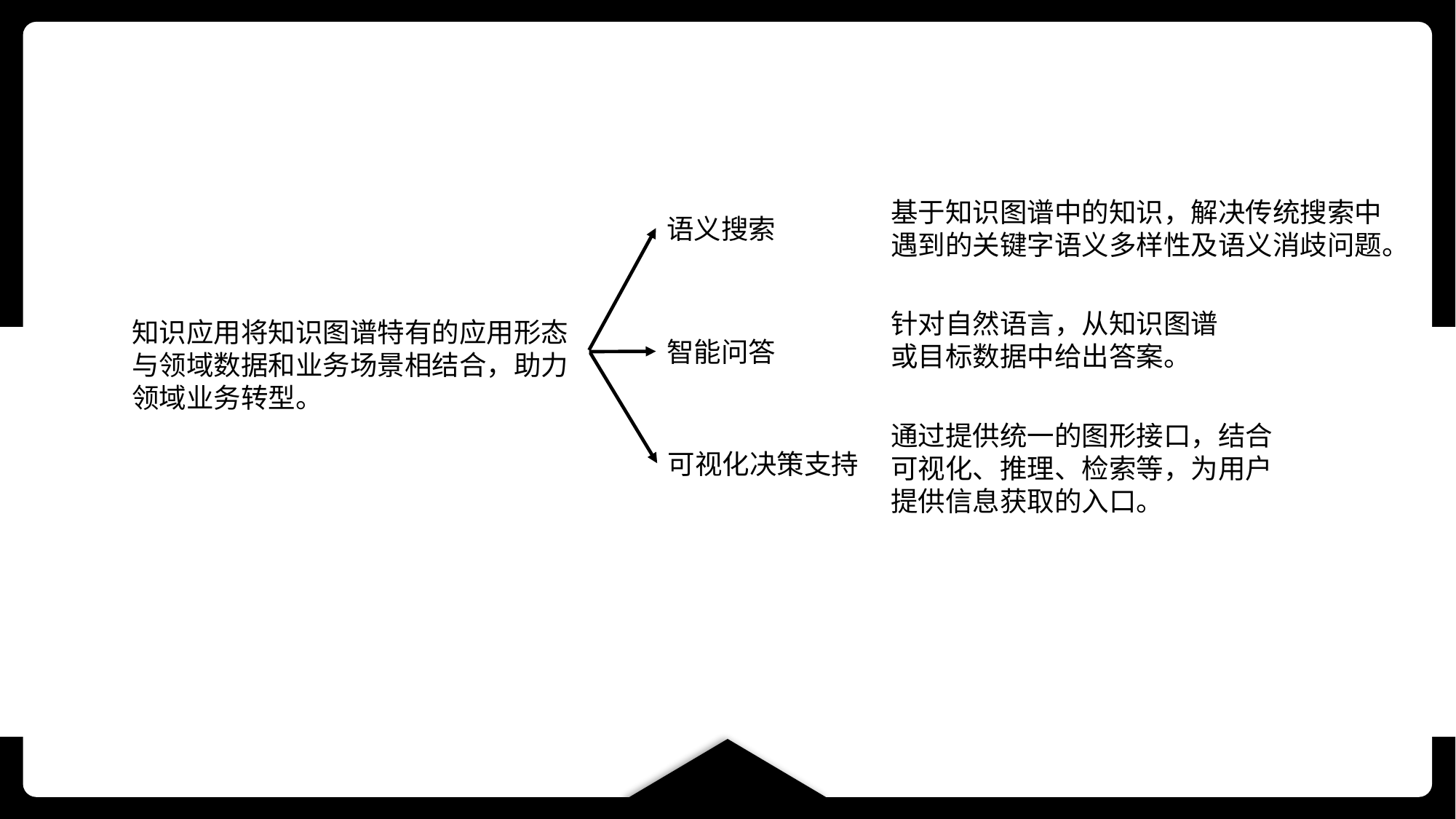

基于知识图谱中的知识，解决传统搜索中遇到的关键字语义多样性及语义消歧问题。
语义搜索
针对自然语言，从知识图谱或目标数据中给出答案。
知识应用将知识图谱特有的应用形态与领域数据和业务场景相结合，助力领域业务转型。
智能问答
通过提供统一的图形接口，结合可视化、推理、检索等，为用户提供信息获取的入口。
可视化决策支持